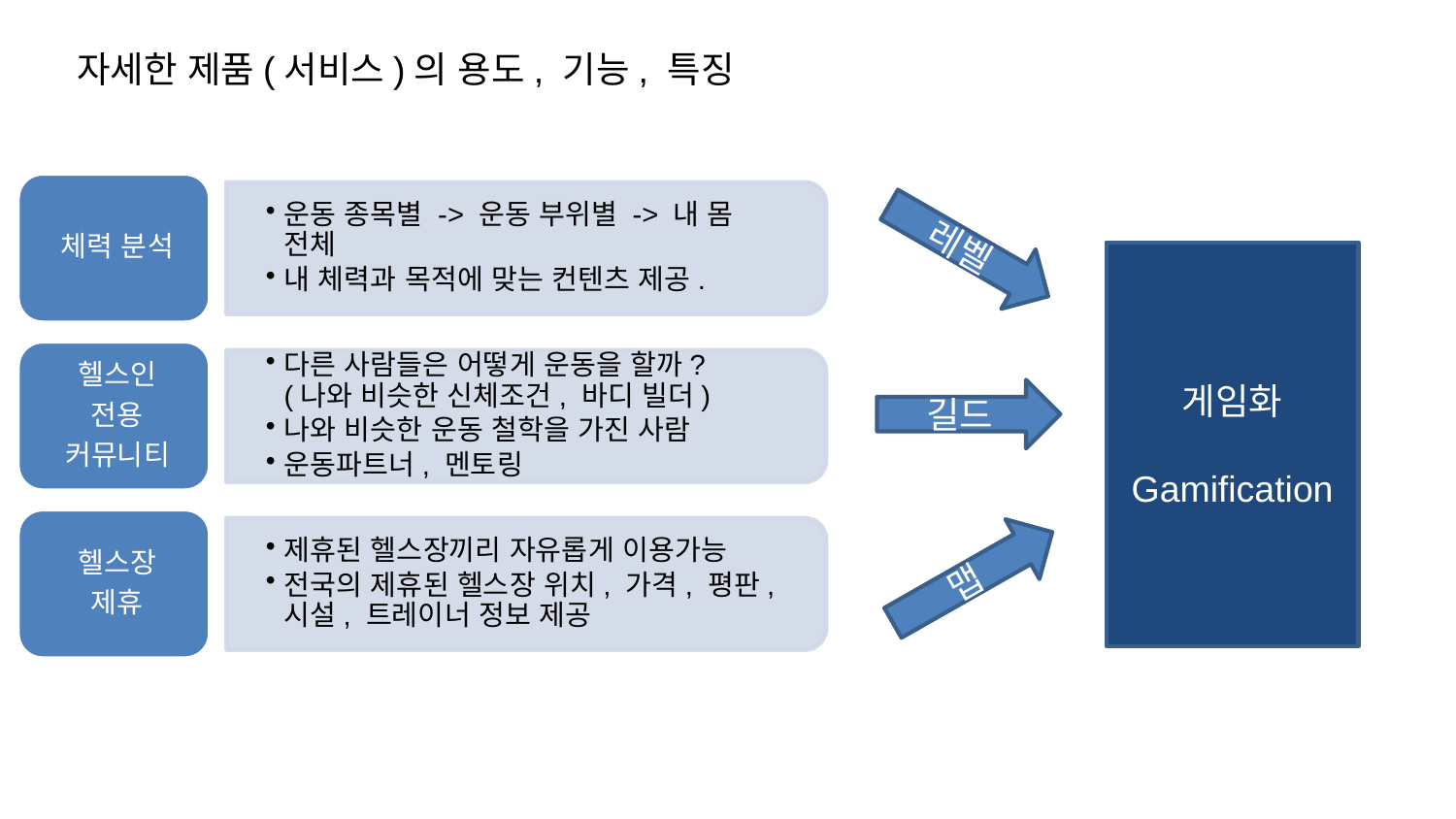

자세한 제품(서비스)의 용도, 기능, 특징
운동 종목별 -> 운동 부위별 -> 내 몸 전체
내 체력과 목적에 맞는 컨텐츠 제공.
체력 분석
다른 사람들은 어떻게 운동을 할까?
(나와 비슷한 신체조건, 바디 빌더)
나와 비슷한 운동 철학을 가진 사람
운동파트너, 멘토링
헬스인
전용
커뮤니티
제휴된 헬스장끼리 자유롭게 이용가능
전국의 제휴된 헬스장 위치, 가격, 평판, 시설, 트레이너 정보 제공
헬스장
제휴
레벨
게임화

Gamification
길드
맵